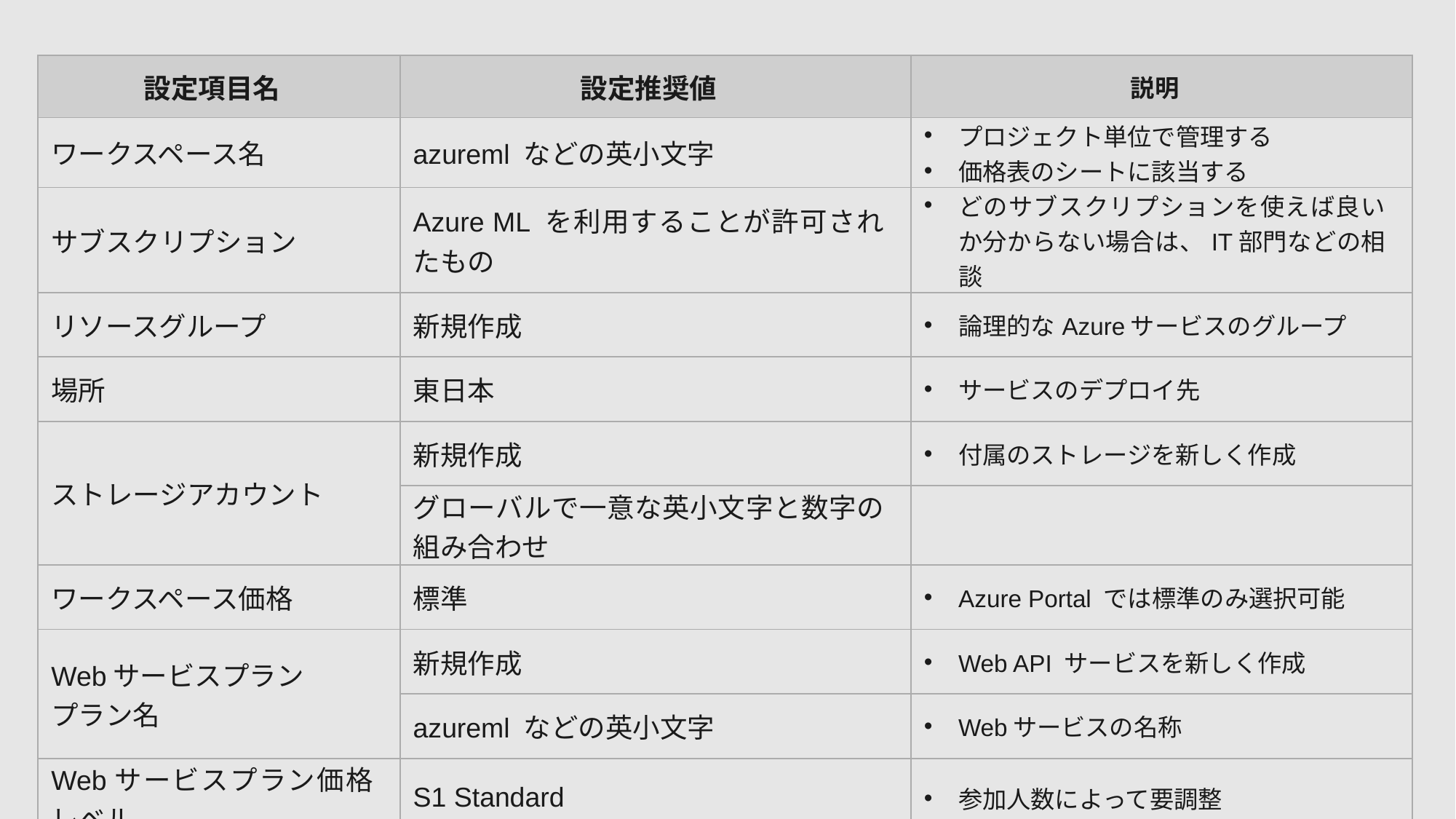

| 設定項目名 | 設定推奨値 | 説明 |
| --- | --- | --- |
| ワークスペース名 | azureml などの英小文字 | プロジェクト単位で管理する 価格表のシートに該当する |
| サブスクリプション | Azure ML を利用することが許可されたもの | どのサブスクリプションを使えば良いか分からない場合は、IT部門などの相談 |
| リソースグループ | 新規作成 | 論理的なAzureサービスのグループ |
| 場所 | 東日本 | サービスのデプロイ先 |
| ストレージアカウント | 新規作成 | 付属のストレージを新しく作成 |
|  | グローバルで一意な英小文字と数字の組み合わせ |  |
| ワークスペース価格 | 標準 | Azure Portal では標準のみ選択可能 |
| Webサービスプラン プラン名 | 新規作成 | Web API サービスを新しく作成 |
|  | azureml などの英小文字 | Webサービスの名称 |
| Webサービスプラン価格レベル | S1 Standard | 参加人数によって要調整 |